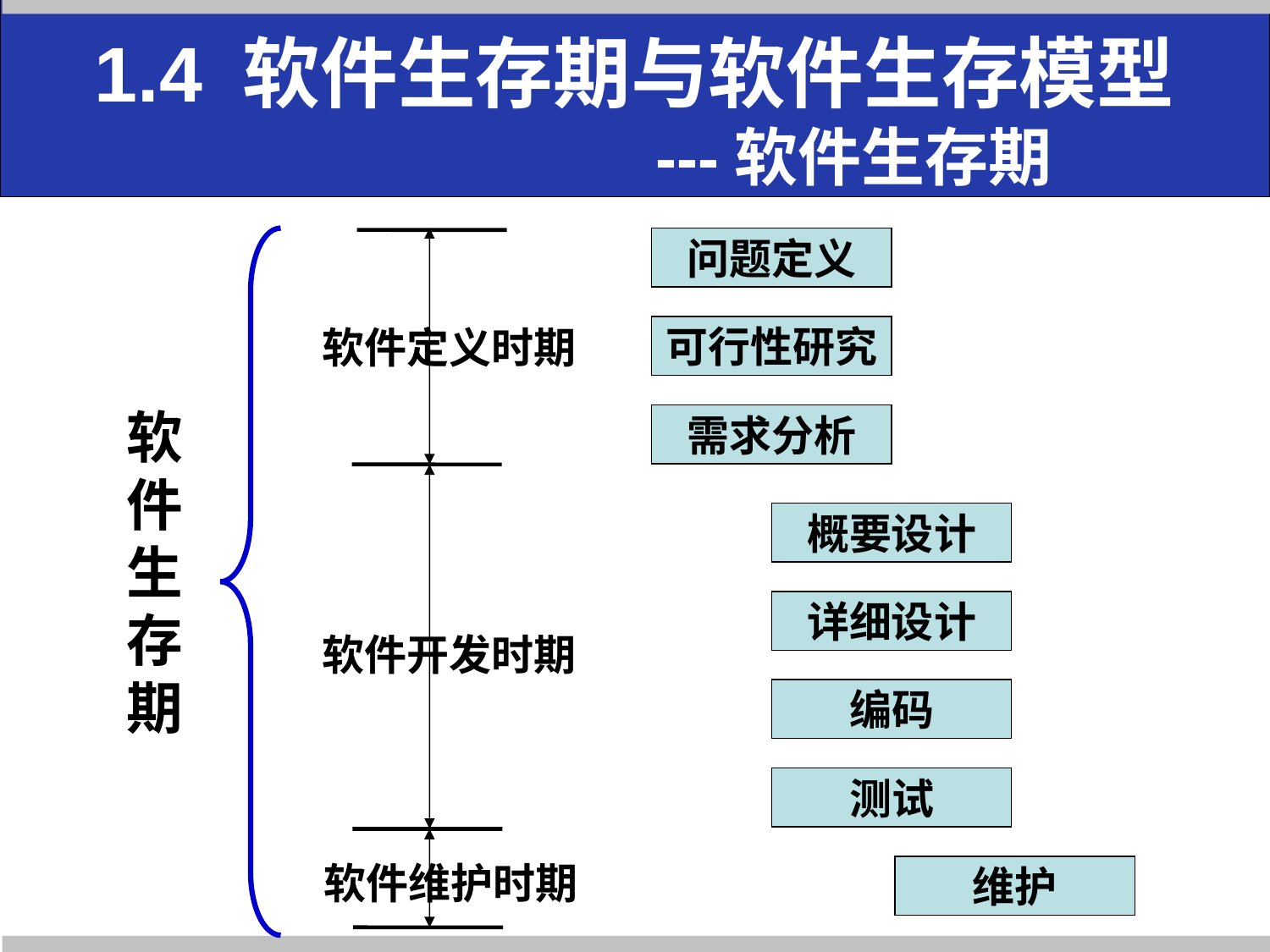

# 1.4 软件生存期与软件生存模型 ---软件生存期

软件定义时期

软件开发时期

软件维护时期

问题定义
可行性研究
需求分析
概要设计
详细设计
编码
测试
维护
软
件
生
存
期
52